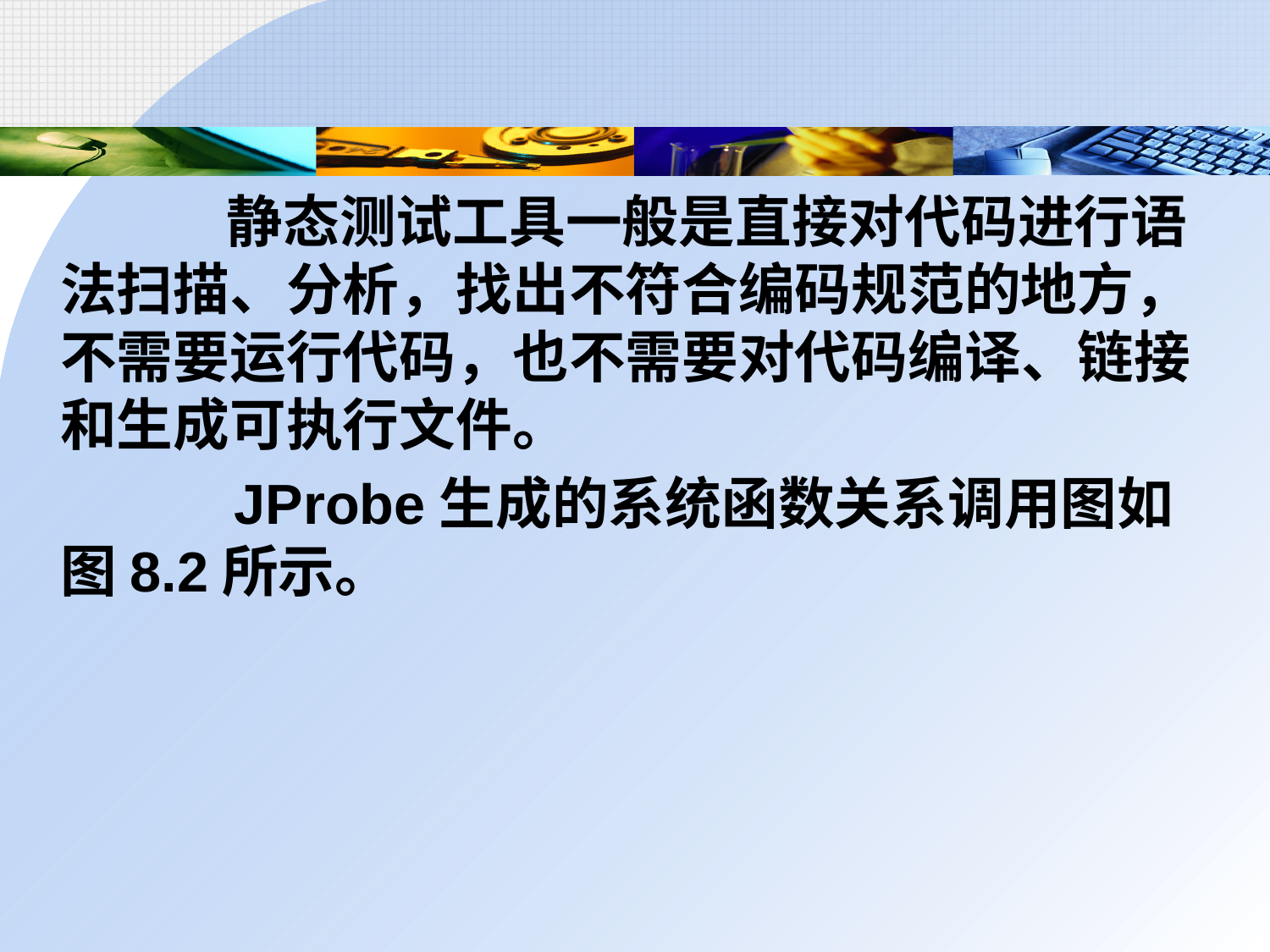

静态测试工具一般是直接对代码进行语法扫描、分析，找出不符合编码规范的地方，不需要运行代码，也不需要对代码编译、链接和生成可执行文件。
		   JProbe生成的系统函数关系调用图如图8.2所示。